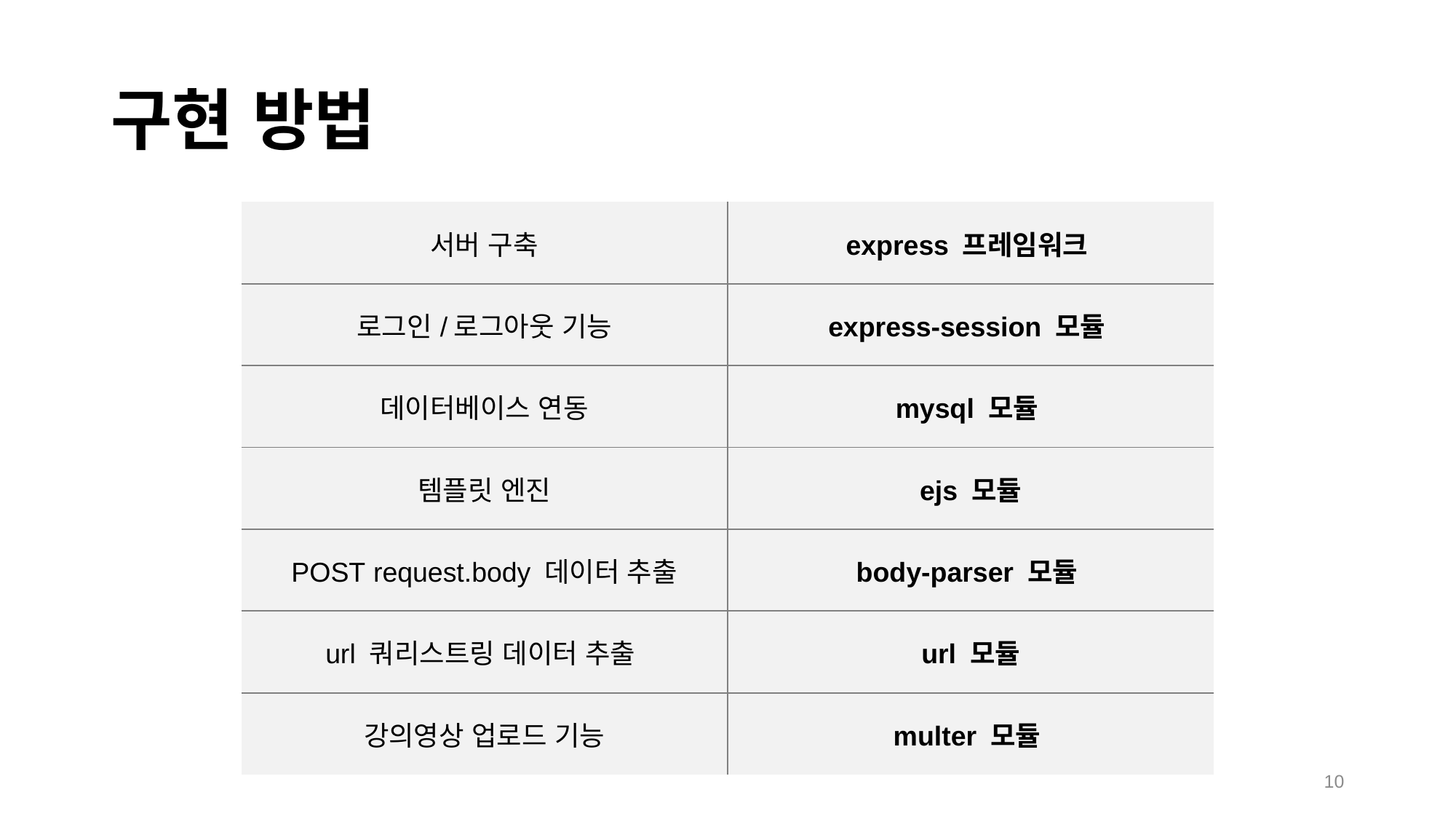

# 구현 방법
| 서버 구축 | express 프레임워크 |
| --- | --- |
| 로그인/로그아웃 기능 | express-session 모듈 |
| 데이터베이스 연동 | mysql 모듈 |
| 템플릿 엔진 | ejs 모듈 |
| POST request.body 데이터 추출 | body-parser 모듈 |
| url 쿼리스트링 데이터 추출 | url 모듈 |
| 강의영상 업로드 기능 | multer 모듈 |
10